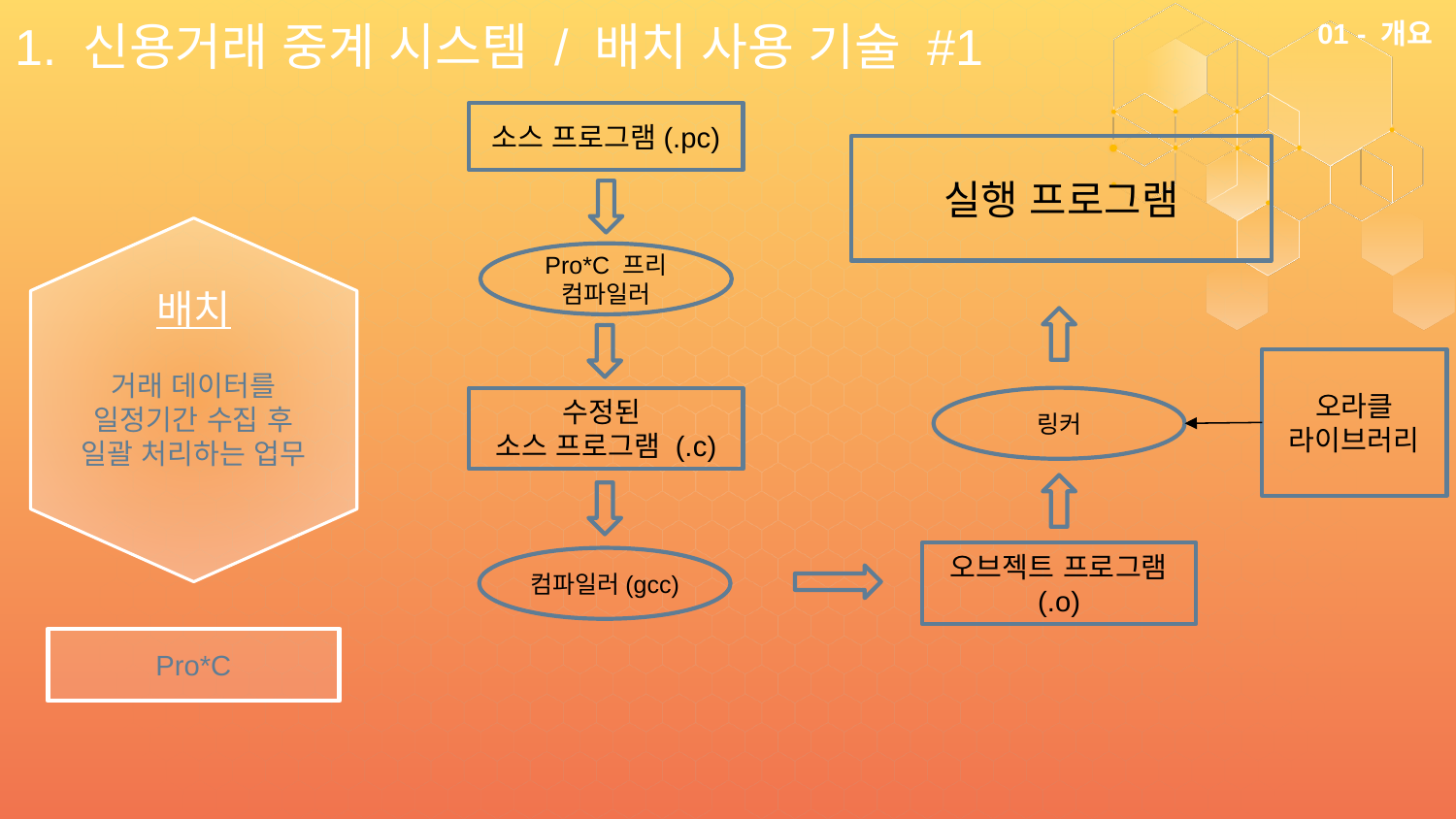

# 1. 신용거래 중계 시스템 / 배치 사용 기술 #1
01 - 개요
소스 프로그램(.pc)
실행 프로그램

배치
Pro*C 프리 컴파일러

오라클 라이브러리
거래 데이터를 일정기간 수집 후 일괄 처리하는 업무
수정된
소스 프로그램 (.c)
링커

오브젝트 프로그램
(.o)
컴파일러(gcc)

Pro*C